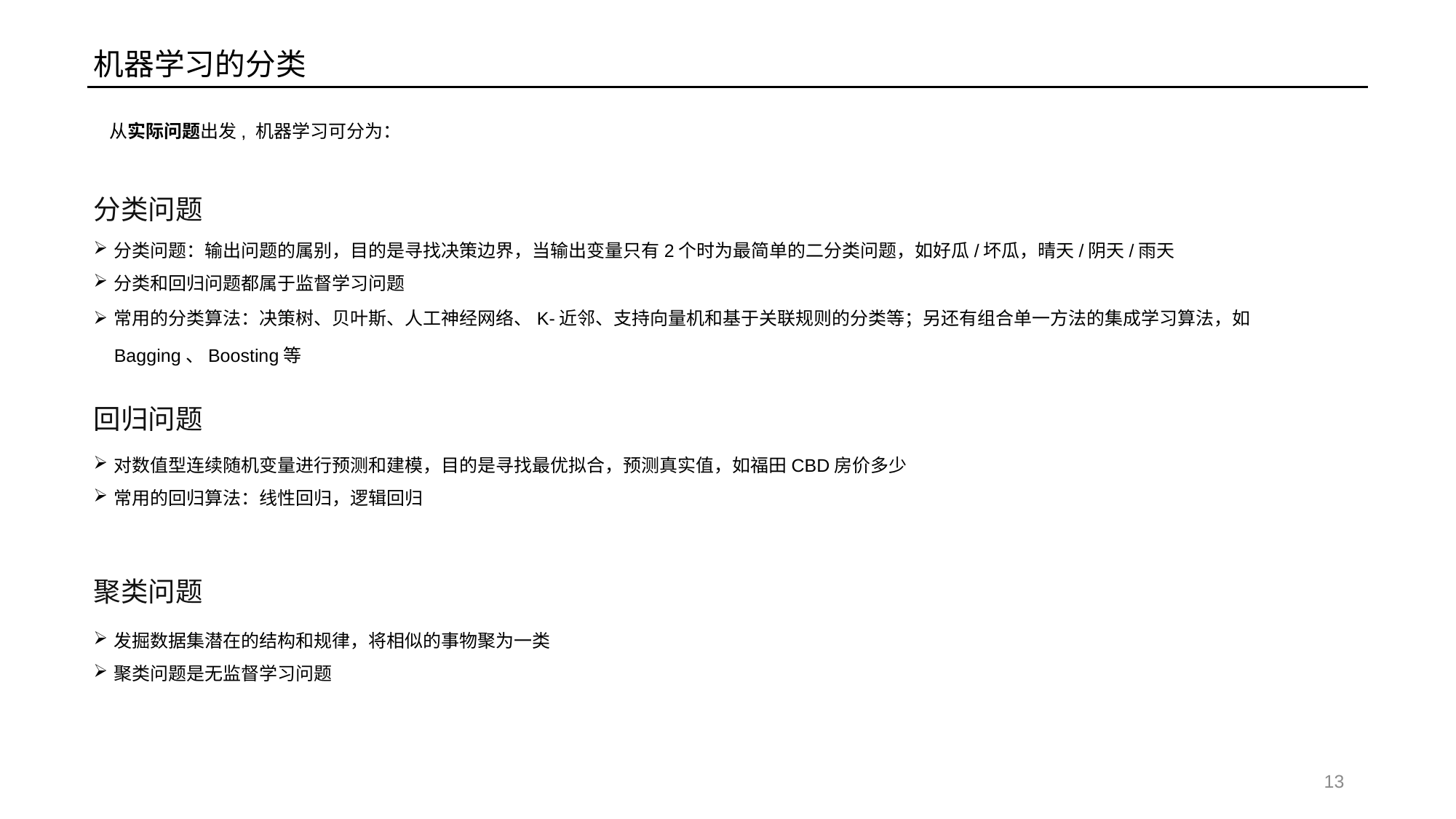

# 机器学习的分类
从实际问题出发, 机器学习可分为：
分类问题
分类问题：输出问题的属别，目的是寻找决策边界，当输出变量只有2个时为最简单的二分类问题，如好瓜/坏瓜，晴天/阴天/雨天
分类和回归问题都属于监督学习问题
常用的分类算法：决策树、贝叶斯、人工神经网络、K-近邻、支持向量机和基于关联规则的分类等；另还有组合单一方法的集成学习算法，如Bagging、Boosting等
回归问题
对数值型连续随机变量进行预测和建模，目的是寻找最优拟合，预测真实值，如福田CBD房价多少
常用的回归算法：线性回归，逻辑回归
聚类问题
发掘数据集潜在的结构和规律，将相似的事物聚为一类
聚类问题是无监督学习问题
13